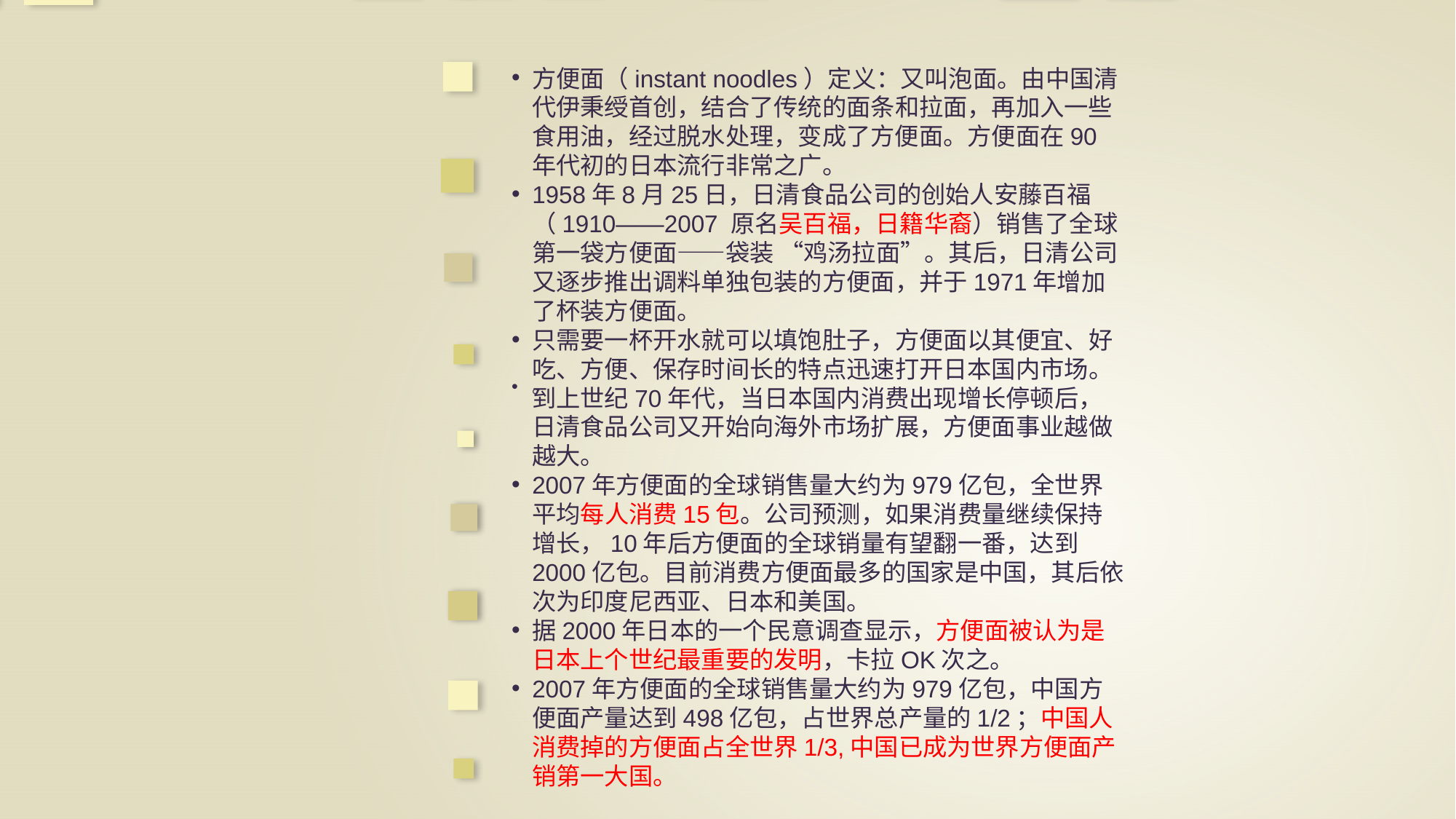

方便面（instant noodles）定义：又叫泡面。由中国清代伊秉绶首创，结合了传统的面条和拉面，再加入一些食用油，经过脱水处理，变成了方便面。方便面在90年代初的日本流行非常之广。
1958年8月25日，日清食品公司的创始人安藤百福（1910——2007 原名吴百福，日籍华裔）销售了全球第一袋方便面——袋装 “鸡汤拉面”。其后，日清公司又逐步推出调料单独包装的方便面，并于1971年增加了杯装方便面。
只需要一杯开水就可以填饱肚子，方便面以其便宜、好吃、方便、保存时间长的特点迅速打开日本国内市场。到上世纪70年代，当日本国内消费出现增长停顿后，日清食品公司又开始向海外市场扩展，方便面事业越做越大。
2007年方便面的全球销售量大约为979亿包，全世界平均每人消费15包。公司预测，如果消费量继续保持增长，10年后方便面的全球销量有望翻一番，达到2000亿包。目前消费方便面最多的国家是中国，其后依次为印度尼西亚、日本和美国。
据2000年日本的一个民意调查显示，方便面被认为是日本上个世纪最重要的发明，卡拉OK次之。
2007年方便面的全球销售量大约为979亿包，中国方便面产量达到498亿包，占世界总产量的1/2；中国人消费掉的方便面占全世界1/3,中国已成为世界方便面产销第一大国。

。